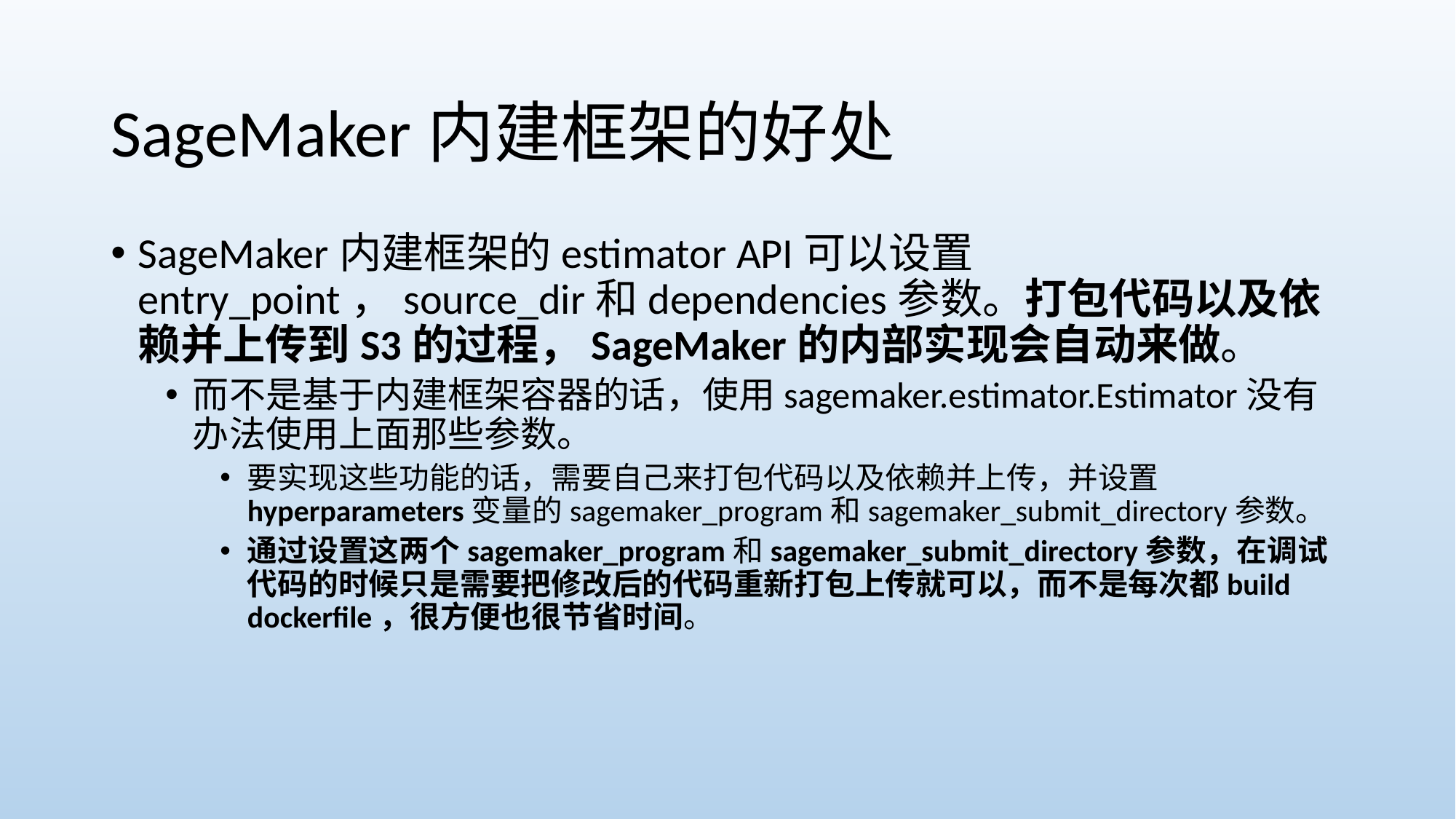

# SageMaker内建框架的好处
SageMaker内建框架的estimator API可以设置entry_point，source_dir和dependencies参数。打包代码以及依赖并上传到S3的过程，SageMaker的内部实现会自动来做。
而不是基于内建框架容器的话，使用sagemaker.estimator.Estimator没有办法使用上面那些参数。
要实现这些功能的话，需要自己来打包代码以及依赖并上传，并设置hyperparameters变量的sagemaker_program和sagemaker_submit_directory参数。
通过设置这两个sagemaker_program和sagemaker_submit_directory参数，在调试代码的时候只是需要把修改后的代码重新打包上传就可以，而不是每次都build dockerfile，很方便也很节省时间。